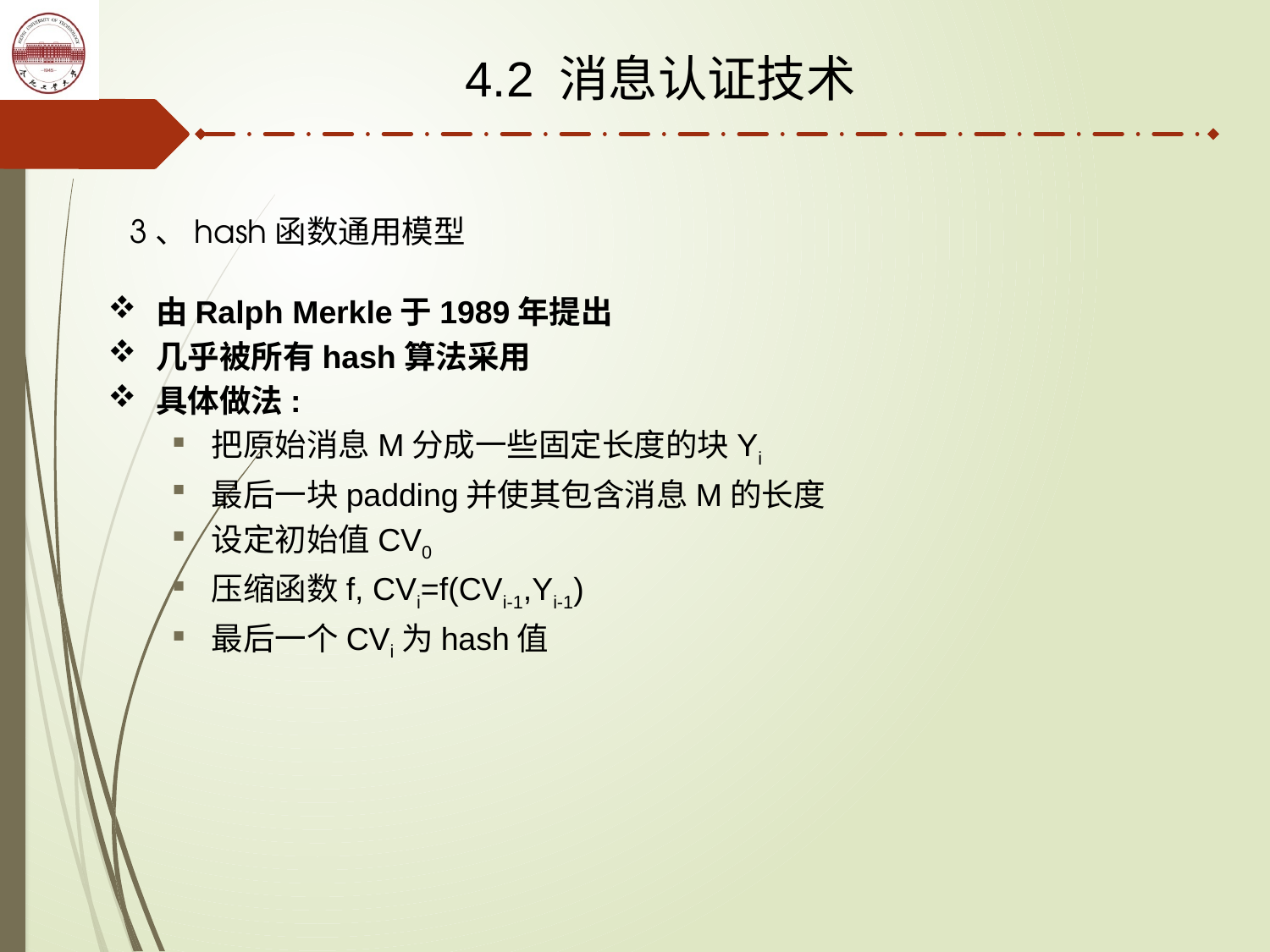

4.2 消息认证技术
3、hash函数通用模型
由Ralph Merkle于1989年提出
几乎被所有hash算法采用
具体做法:
把原始消息M分成一些固定长度的块Yi
最后一块padding并使其包含消息M的长度
设定初始值CV0
压缩函数f, CVi=f(CVi-1,Yi-1)
最后一个CVi为hash值